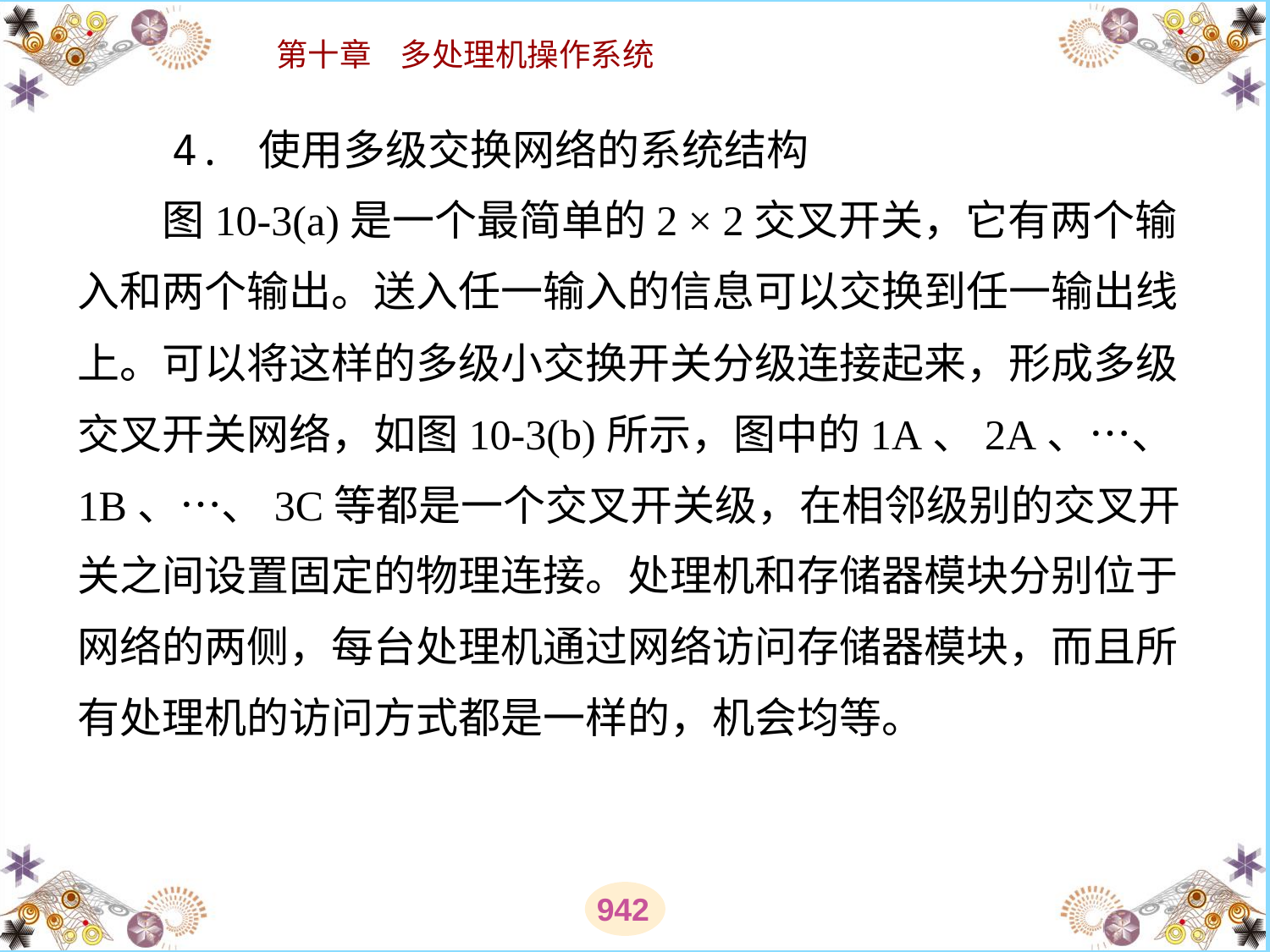

# 4. 使用多级交换网络的系统结构 　　图10-3(a)是一个最简单的2 × 2交叉开关，它有两个输入和两个输出。送入任一输入的信息可以交换到任一输出线上。可以将这样的多级小交换开关分级连接起来，形成多级交叉开关网络，如图10-3(b)所示，图中的1A、2A、…、1B、…、3C等都是一个交叉开关级，在相邻级别的交叉开关之间设置固定的物理连接。处理机和存储器模块分别位于网络的两侧，每台处理机通过网络访问存储器模块，而且所有处理机的访问方式都是一样的，机会均等。